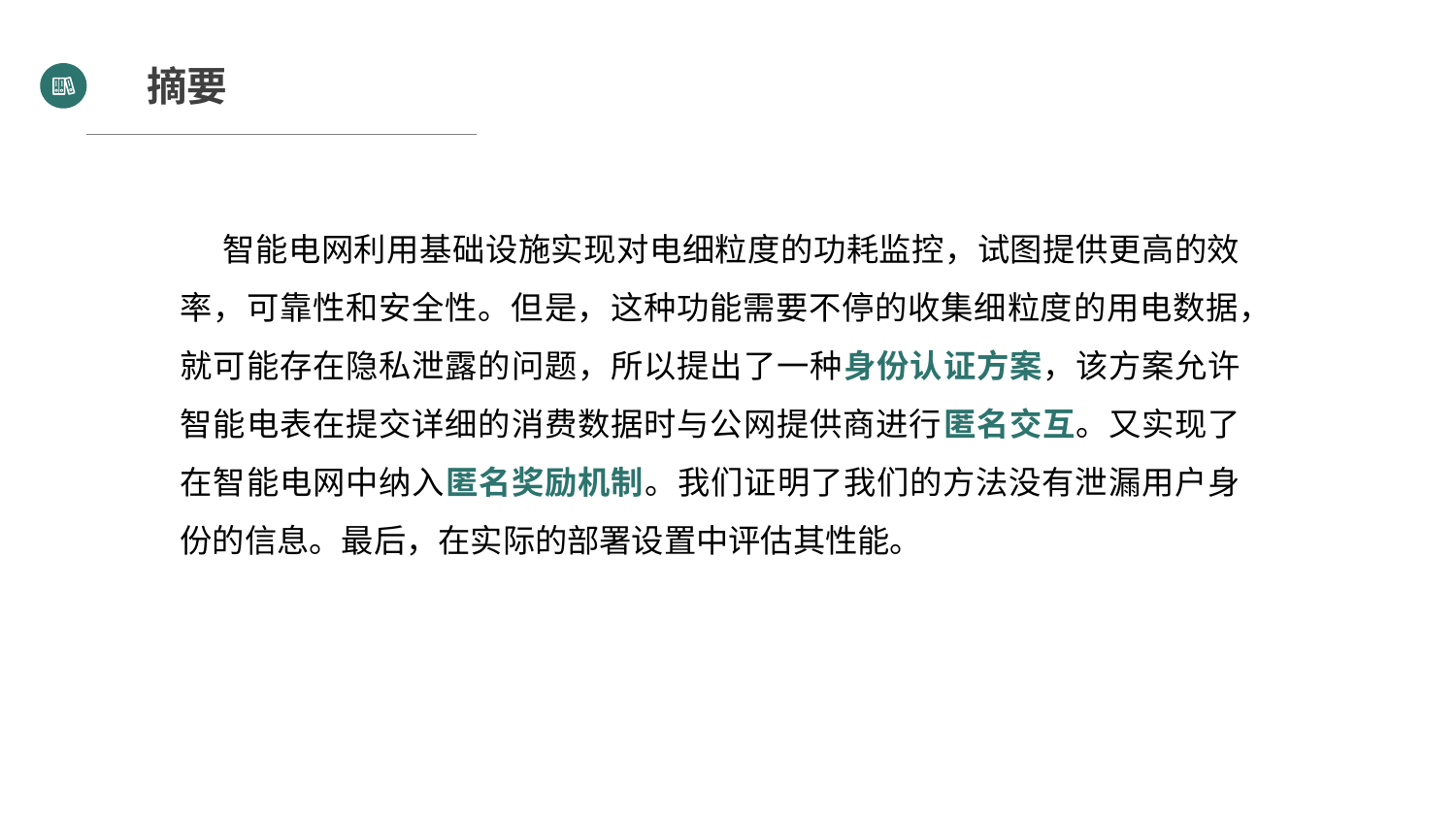

摘要

智能电网利用基础设施实现对电细粒度的功耗监控，试图提供更高的效率，可靠性和安全性。但是，这种功能需要不停的收集细粒度的用电数据，就可能存在隐私泄露的问题，所以提出了一种身份认证方案，该方案允许智能电表在提交详细的消费数据时与公网提供商进行匿名交互。又实现了在智能电网中纳入匿名奖励机制。我们证明了我们的方法没有泄漏用户身份的信息。最后，在实际的部署设置中评估其性能。